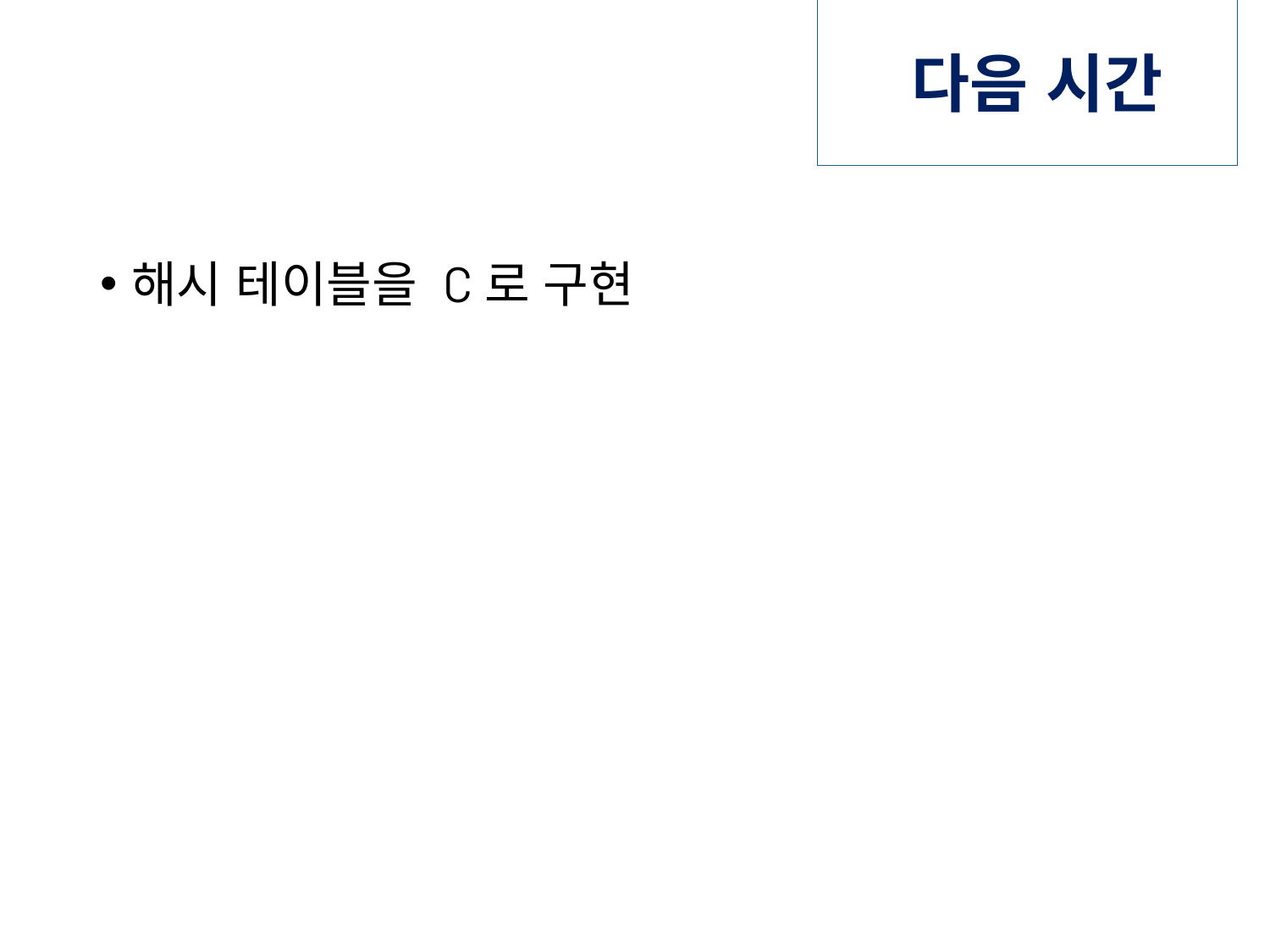

# 다음 시간
해시 테이블을 C로 구현